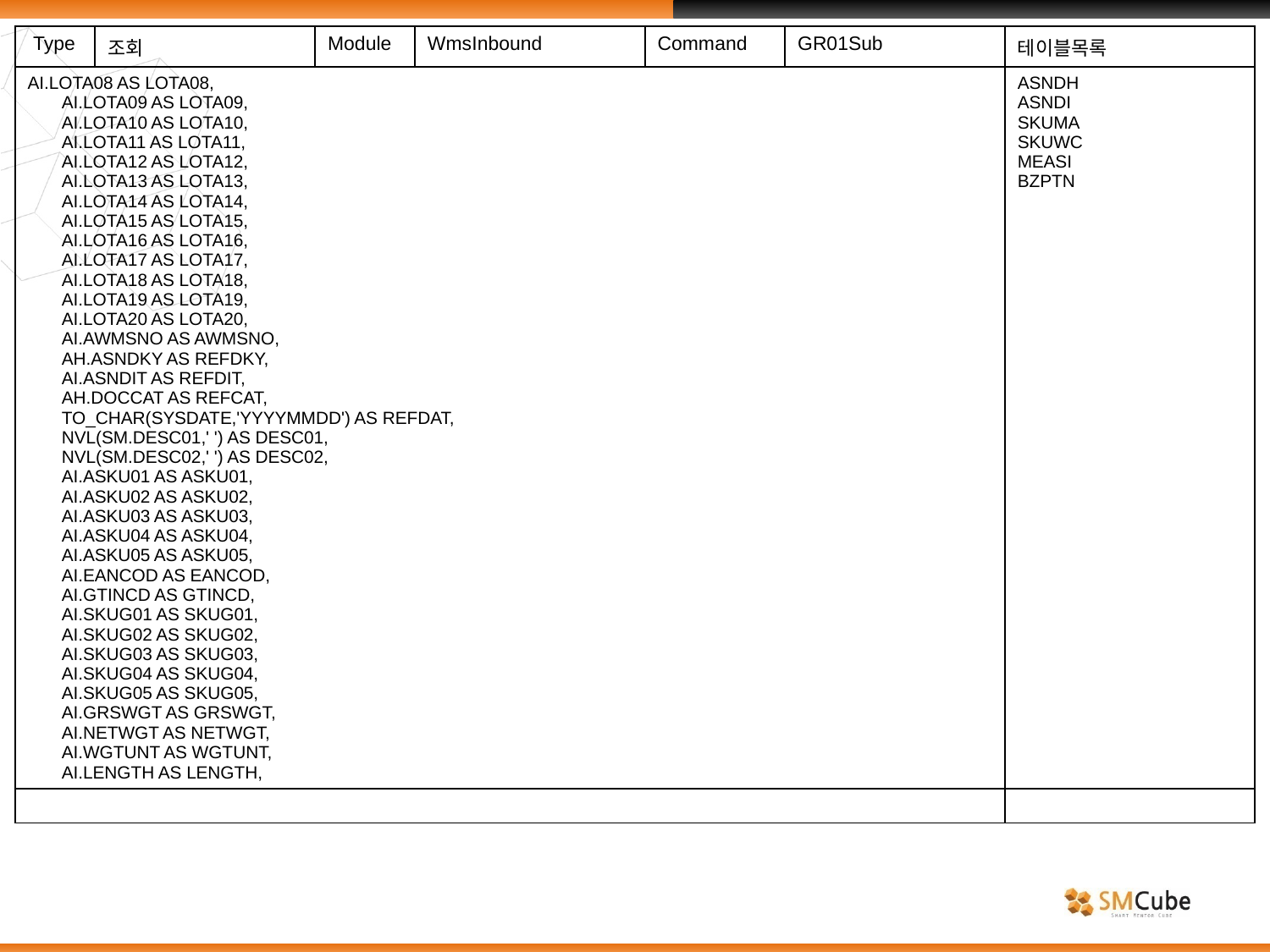

| Type | 조회 | Module | WmsInbound | Command | GR01Sub | 테이블목록 |
| --- | --- | --- | --- | --- | --- | --- |
| AI.LOTA08 AS LOTA08, AI.LOTA09 AS LOTA09, AI.LOTA10 AS LOTA10, AI.LOTA11 AS LOTA11, AI.LOTA12 AS LOTA12, AI.LOTA13 AS LOTA13, AI.LOTA14 AS LOTA14, AI.LOTA15 AS LOTA15, AI.LOTA16 AS LOTA16, AI.LOTA17 AS LOTA17, AI.LOTA18 AS LOTA18, AI.LOTA19 AS LOTA19, AI.LOTA20 AS LOTA20, AI.AWMSNO AS AWMSNO, AH.ASNDKY AS REFDKY, AI.ASNDIT AS REFDIT, AH.DOCCAT AS REFCAT, TO\_CHAR(SYSDATE,'YYYYMMDD') AS REFDAT, NVL(SM.DESC01,' ') AS DESC01, NVL(SM.DESC02,' ') AS DESC02, AI.ASKU01 AS ASKU01, AI.ASKU02 AS ASKU02, AI.ASKU03 AS ASKU03, AI.ASKU04 AS ASKU04, AI.ASKU05 AS ASKU05, AI.EANCOD AS EANCOD, AI.GTINCD AS GTINCD, AI.SKUG01 AS SKUG01, AI.SKUG02 AS SKUG02, AI.SKUG03 AS SKUG03, AI.SKUG04 AS SKUG04, AI.SKUG05 AS SKUG05, AI.GRSWGT AS GRSWGT, AI.NETWGT AS NETWGT, AI.WGTUNT AS WGTUNT, AI.LENGTH AS LENGTH, |  |  |  |  |  | ASNDH ASNDI SKUMA SKUWC MEASI BZPTN |
|  |  |  |  |  |  |  |